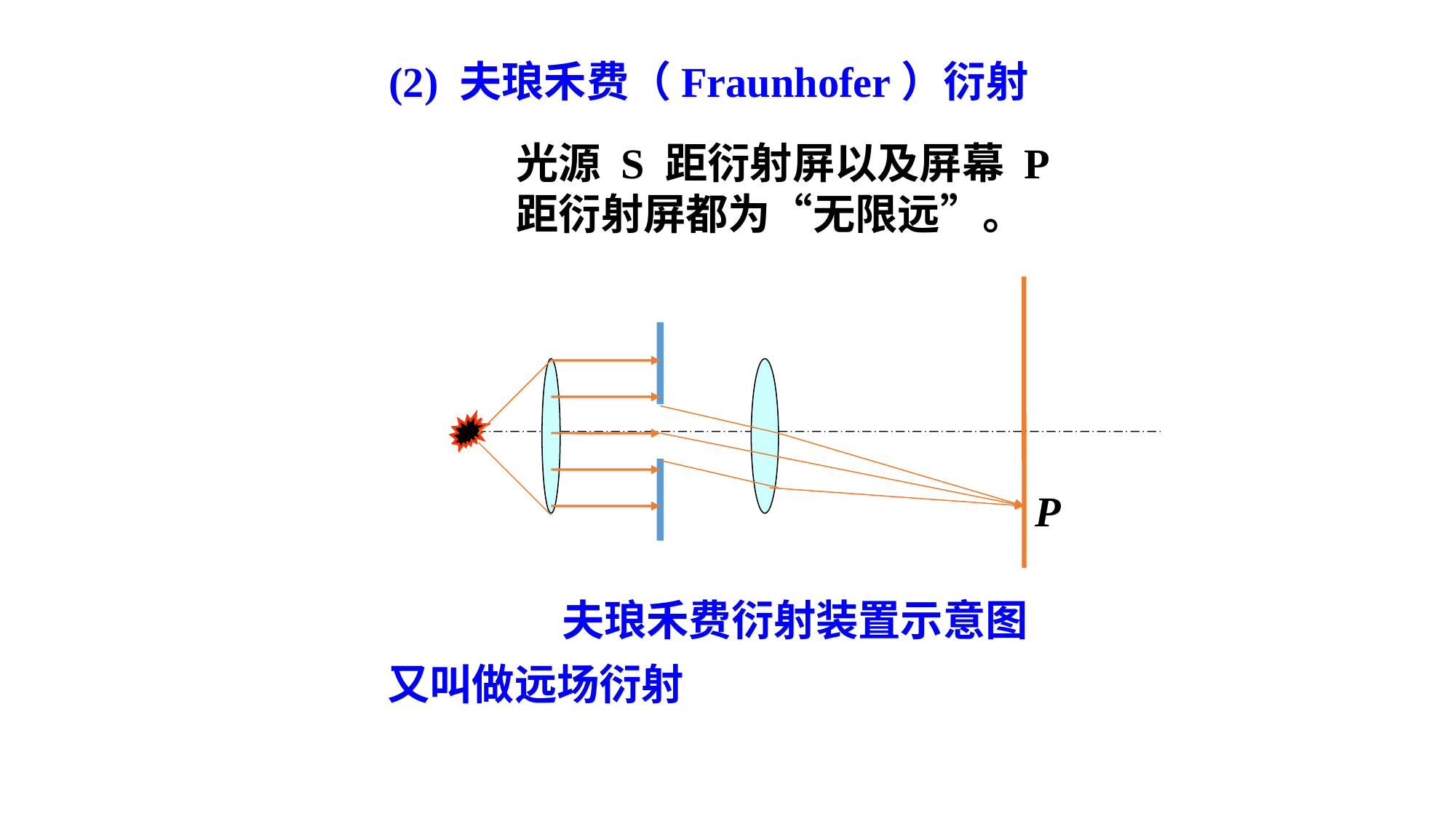

(2) 夫琅禾费（Fraunhofer）衍射
光源 S 距衍射屏以及屏幕 P距衍射屏都为“无限远”。

P

夫琅禾费衍射装置示意图
又叫做远场衍射